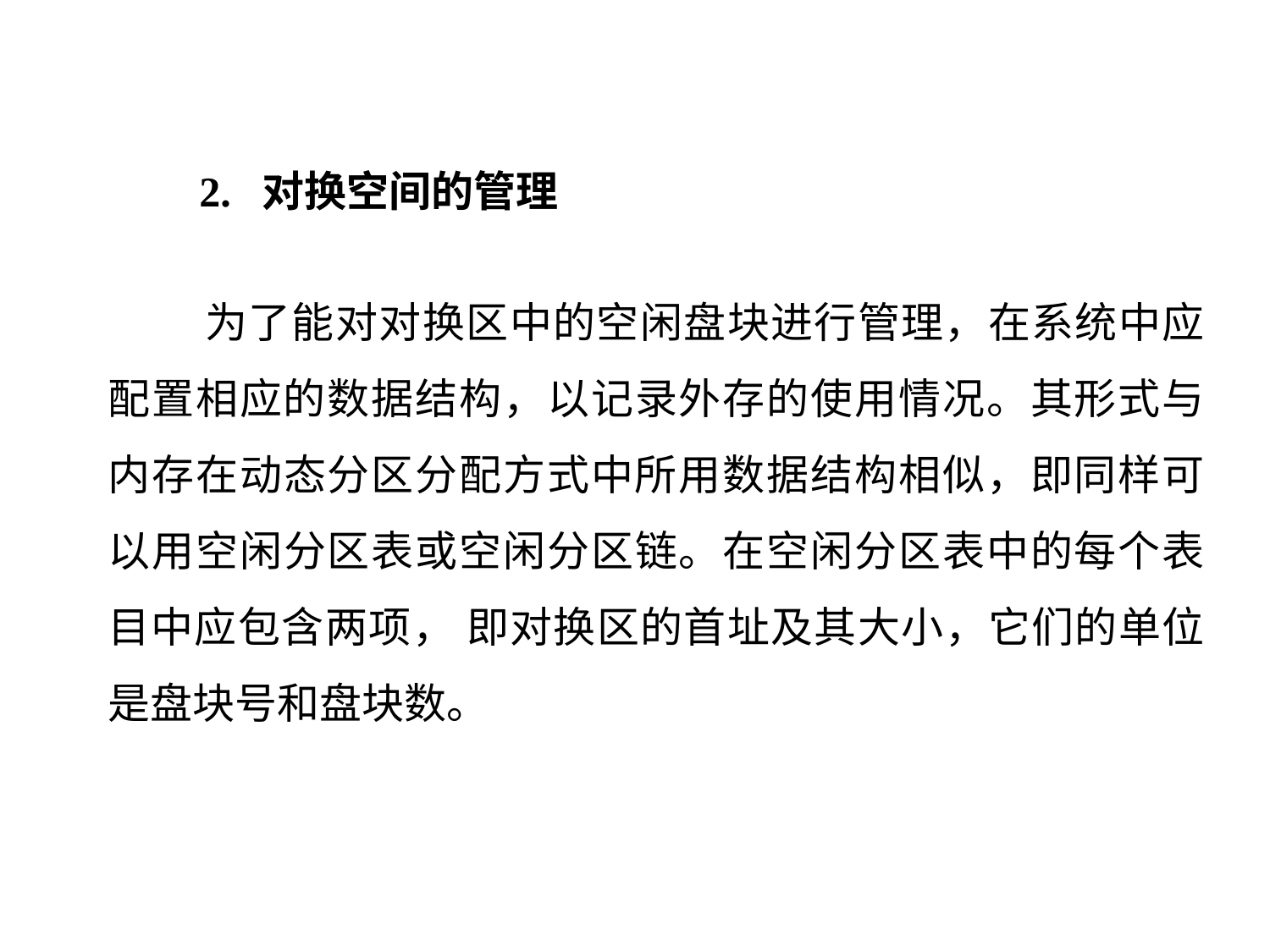

2.  对换空间的管理
        为了能对对换区中的空闲盘块进行管理，在系统中应配置相应的数据结构，以记录外存的使用情况。其形式与内存在动态分区分配方式中所用数据结构相似，即同样可以用空闲分区表或空闲分区链。在空闲分区表中的每个表目中应包含两项， 即对换区的首址及其大小，它们的单位是盘块号和盘块数。